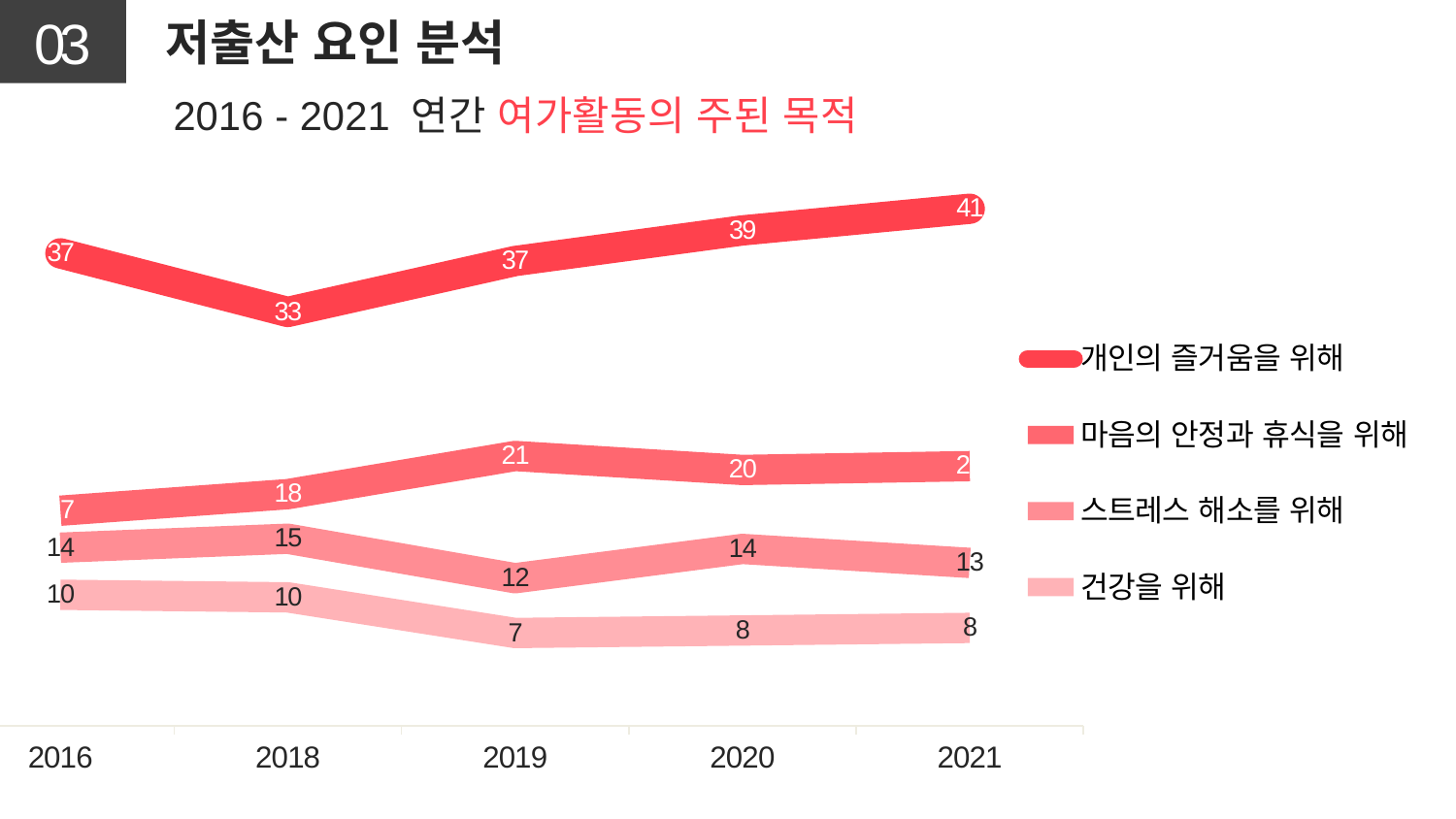

03
저출산 요인 분석
2016 - 2021 연간 여가활동의 주된 목적

### Chart

| Category | 개인의 즐거움을 위해 | 마음의 안정과 휴식을 위해 | 스트레스 해소를 위해 | 건강을 위해 |
|---|---|---|---|---|
| 2016 | 37.1 | 16.9 | 14.0 | 10.3 |
| 2018 | 32.5 | 18.2 | 14.7 | 10.1 |
| 2019 | 36.5 | 21.2 | 11.6 | 7.3 |
| 2020 | 38.9 | 20.1 | 13.9 | 7.5 |
| 2021 | 40.6 | 20.4 | 12.8 | 7.7 |